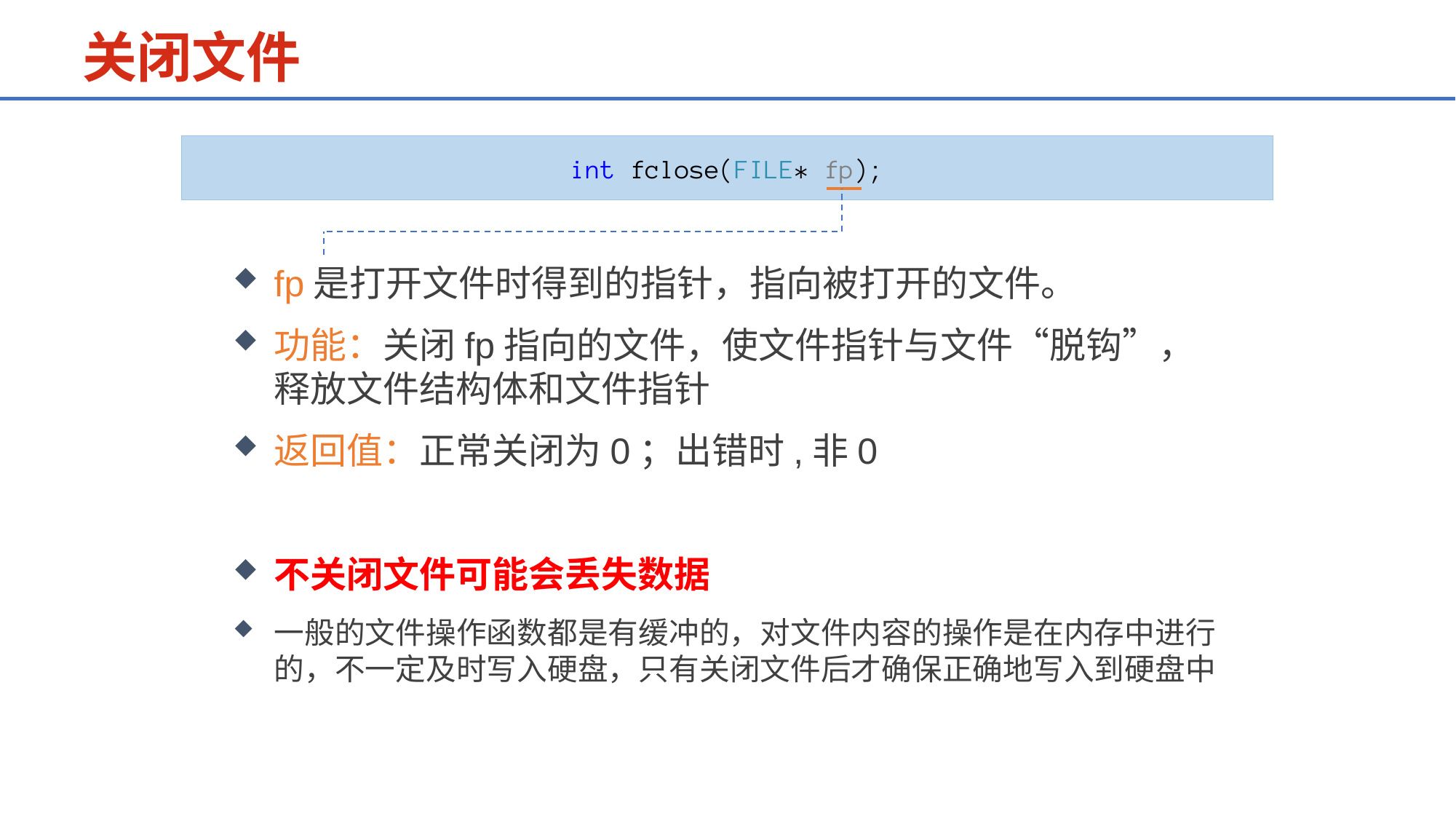

关闭文件
int fclose(FILE* fp);
fp是打开文件时得到的指针，指向被打开的文件。
功能：关闭fp指向的文件，使文件指针与文件“脱钩”，释放文件结构体和文件指针
返回值：正常关闭为0；出错时,非0

不关闭文件可能会丢失数据
一般的文件操作函数都是有缓冲的，对文件内容的操作是在内存中进行的，不一定及时写入硬盘，只有关闭文件后才确保正确地写入到硬盘中